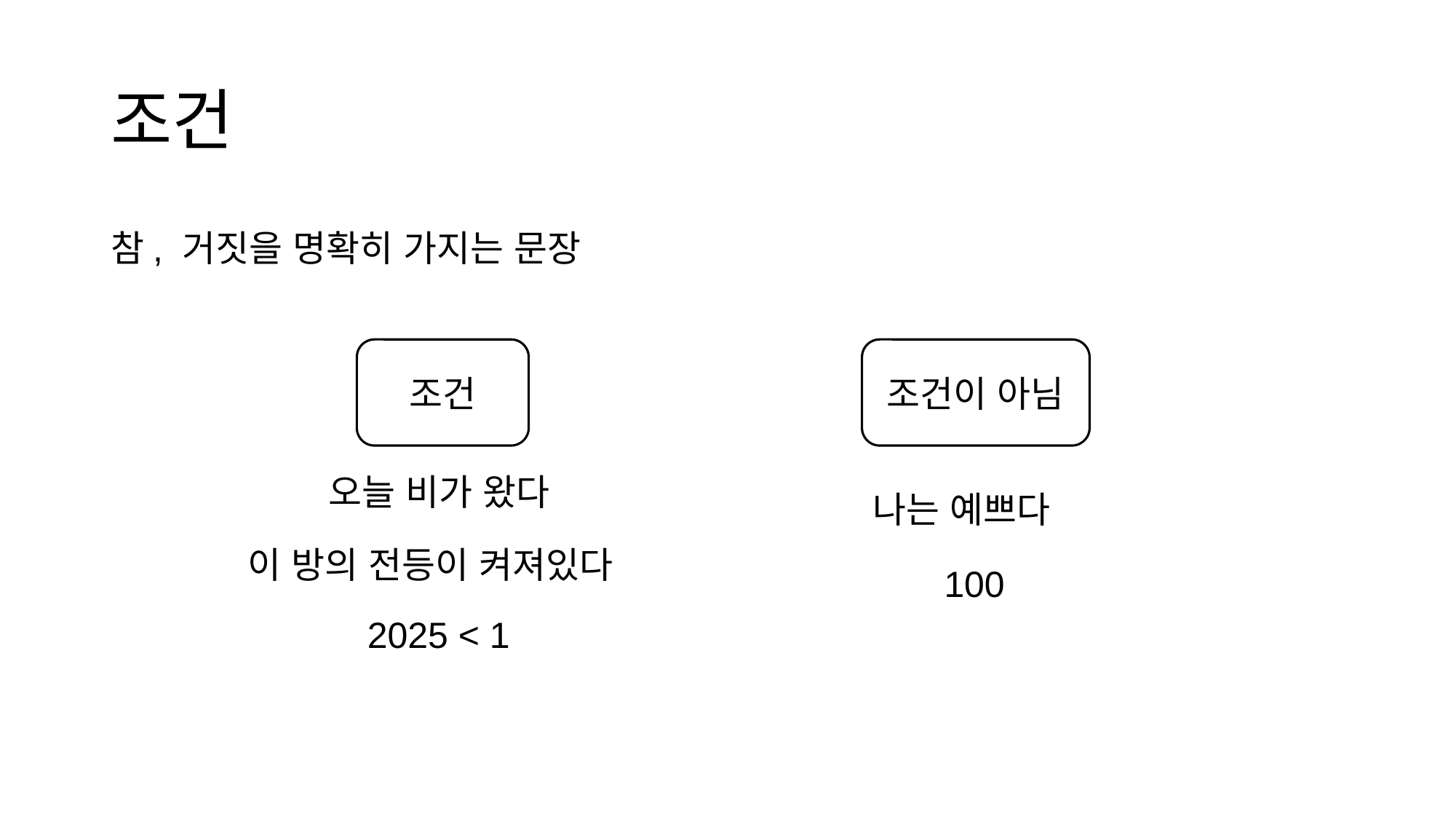

# 조건
참, 거짓을 명확히 가지는 문장
조건
오늘 비가 왔다
이 방의 전등이 켜져있다
2025 < 1
조건이 아님
나는 예쁘다
100